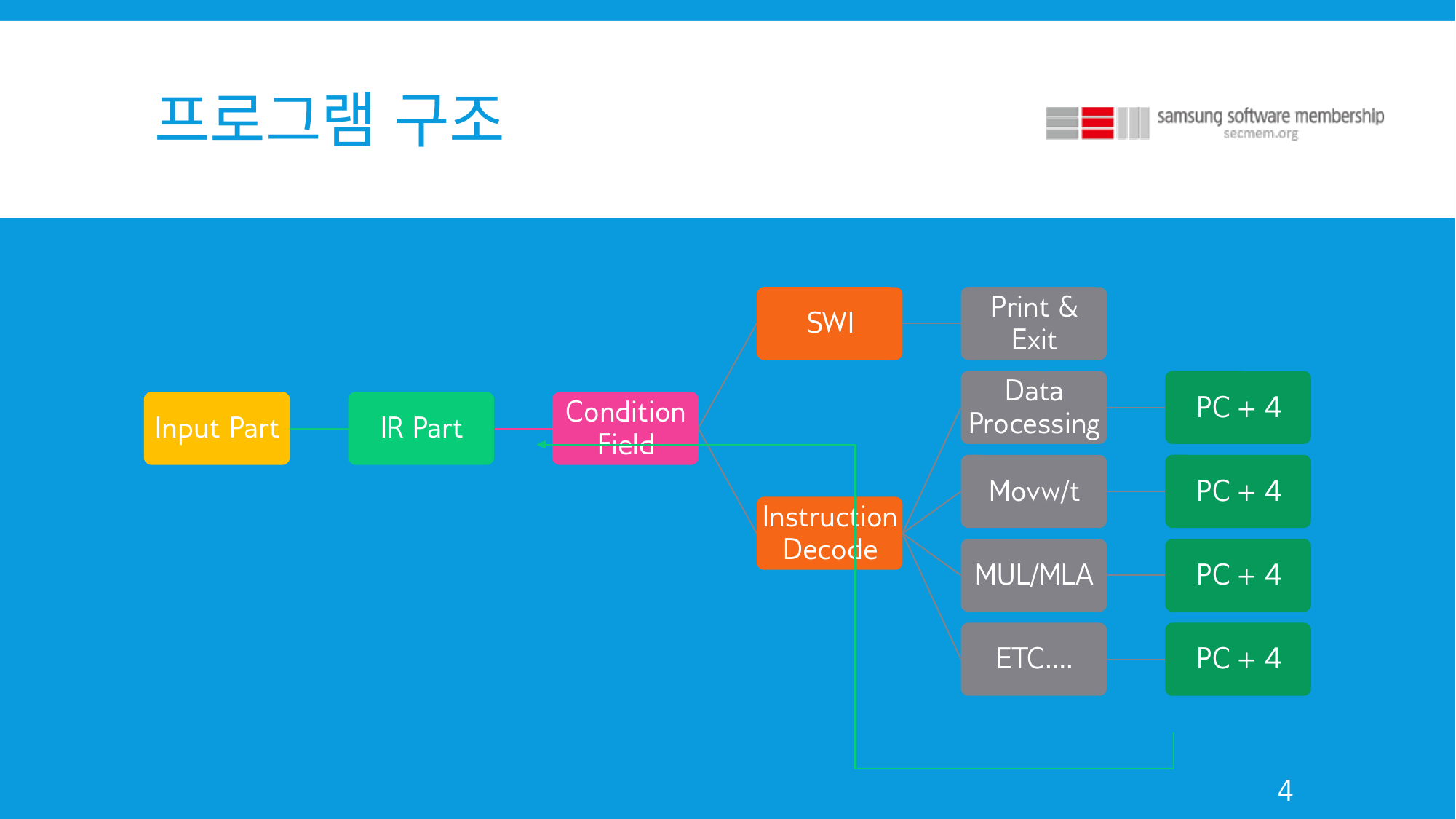

# 프로그램 구조
Input Part

IR Part

Condition Field

SWI

Print & Exit

Instruction Decode

Data Processing

PC + 4

Movw/t

PC + 4

MUL/MLA

PC + 4

ETC….

PC + 4
4